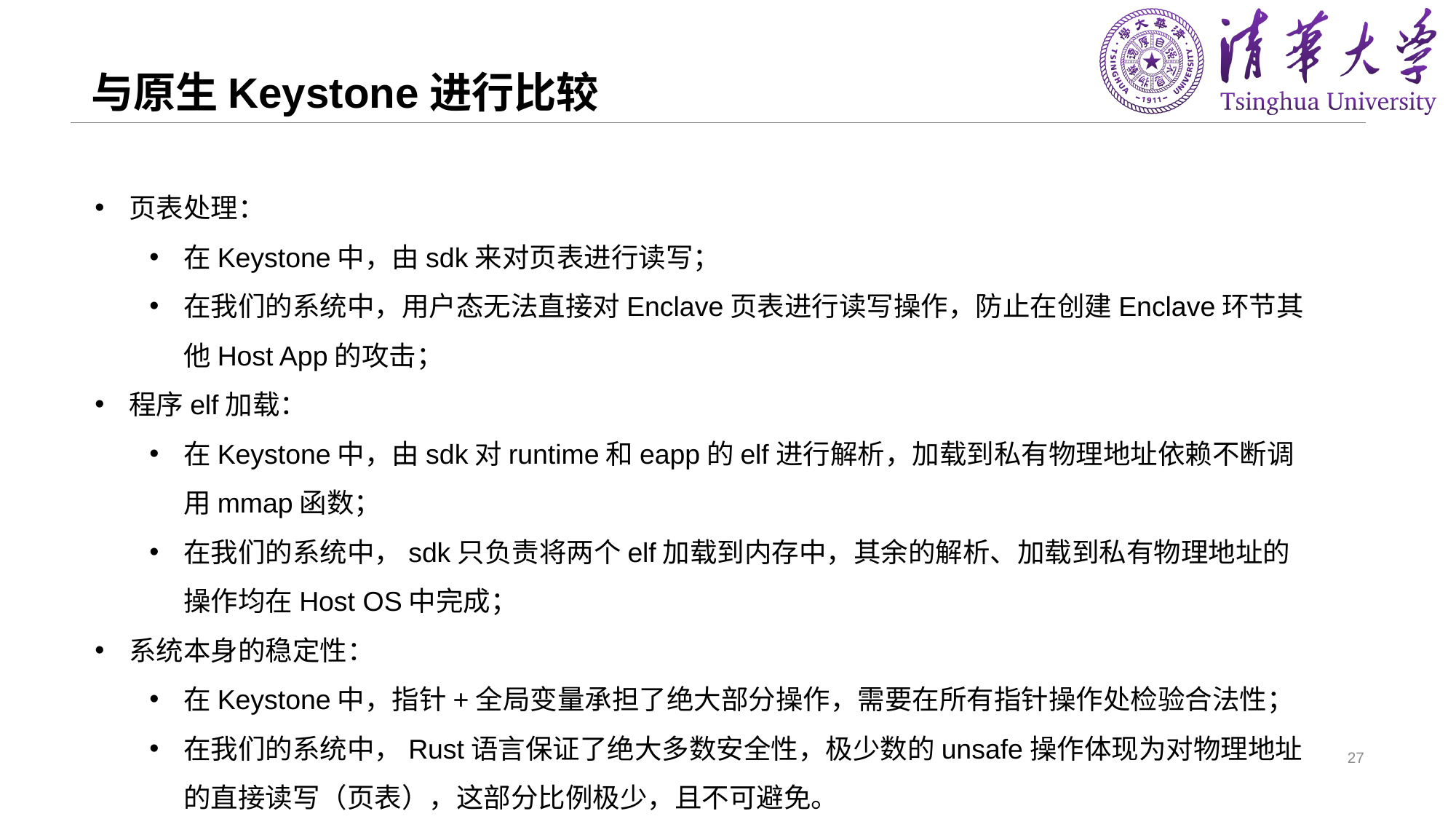

# 与原生Keystone进行比较
页表处理：
在Keystone中，由sdk来对页表进行读写；
在我们的系统中，用户态无法直接对Enclave页表进行读写操作，防止在创建Enclave环节其他Host App的攻击；
程序elf加载：
在Keystone中，由sdk对runtime和eapp的elf进行解析，加载到私有物理地址依赖不断调用mmap函数；
在我们的系统中，sdk只负责将两个elf加载到内存中，其余的解析、加载到私有物理地址的操作均在Host OS中完成；
系统本身的稳定性：
在Keystone中，指针+全局变量承担了绝大部分操作，需要在所有指针操作处检验合法性；
在我们的系统中，Rust语言保证了绝大多数安全性，极少数的unsafe操作体现为对物理地址的直接读写（页表），这部分比例极少，且不可避免。

27